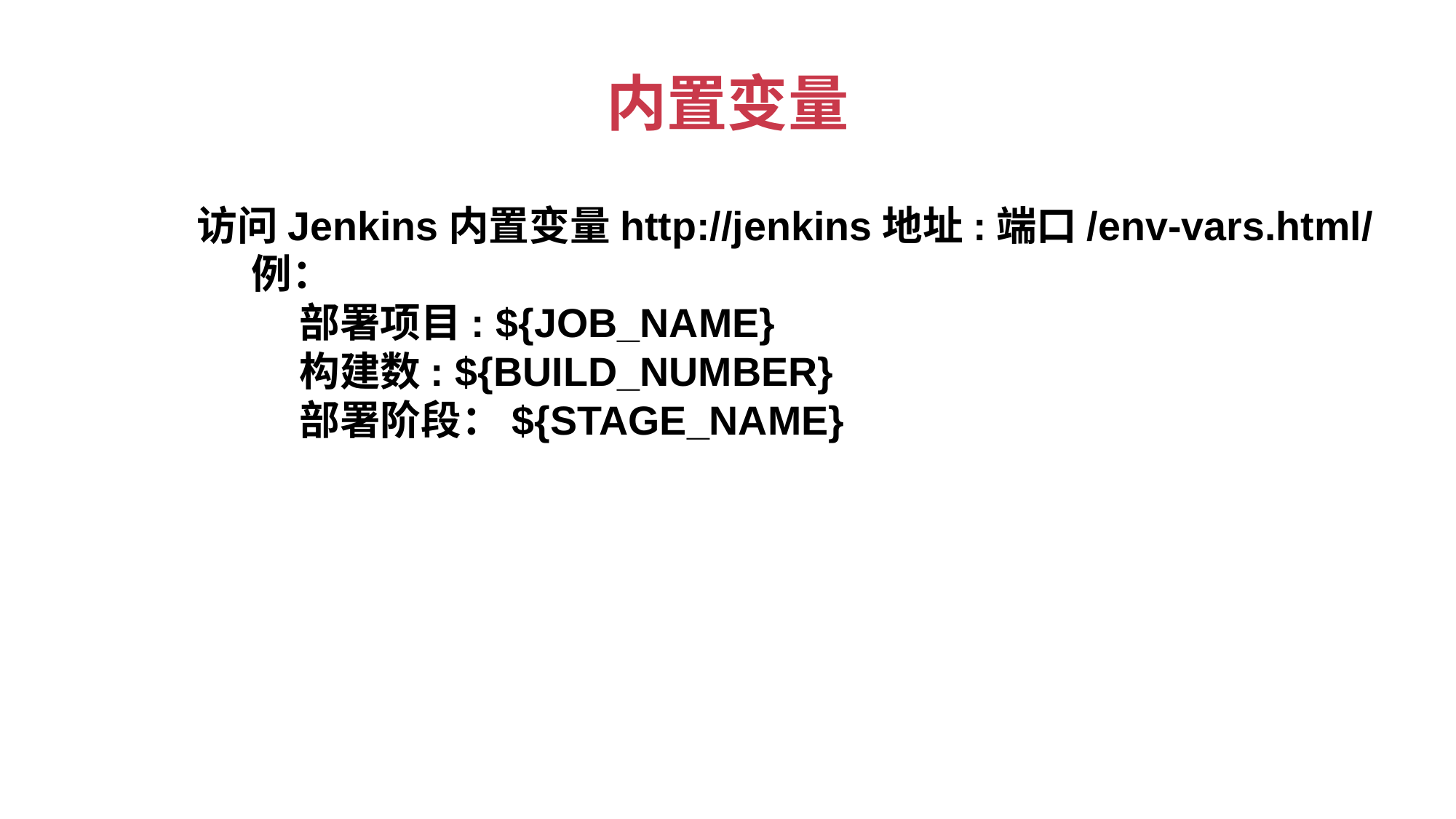

# 内置变量
访问Jenkins内置变量http://jenkins地址:端口/env-vars.html/
例：
          部署项目: ${JOB_NAME}
          构建数: ${BUILD_NUMBER}
          部署阶段：${STAGE_NAME}